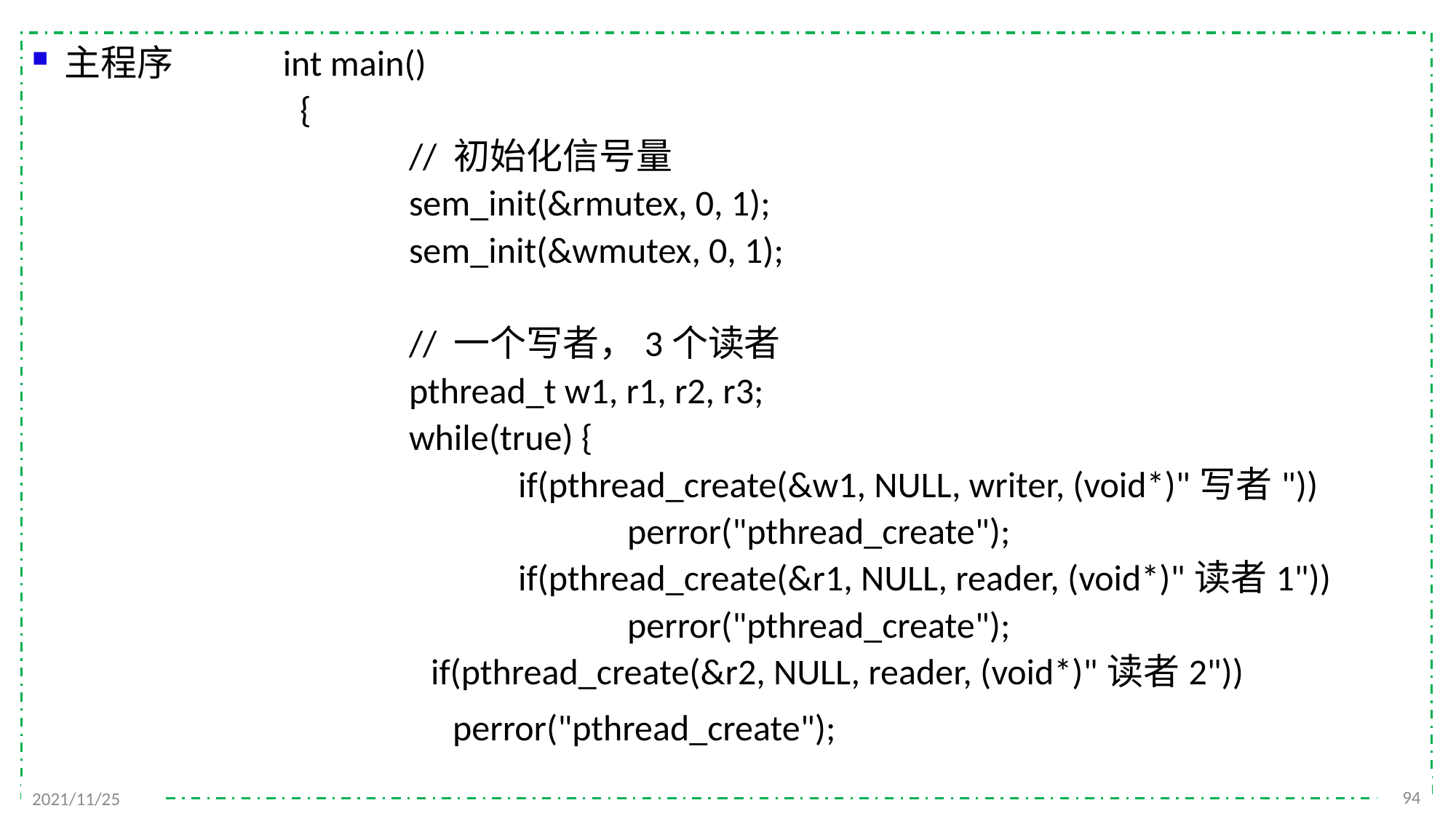

主程序	int main()
	{
		// 初始化信号量
		sem_init(&rmutex, 0, 1);
		sem_init(&wmutex, 0, 1);

		// 一个写者，3个读者
		pthread_t w1, r1, r2, r3;
		while(true) {
			if(pthread_create(&w1, NULL, writer, (void*)"写者"))
				perror("pthread_create");
			if(pthread_create(&r1, NULL, reader, (void*)"读者1"))
				perror("pthread_create");
	                if(pthread_create(&r2, NULL, reader, (void*)"读者2"))
                                perror("pthread_create");

94
2021/11/25